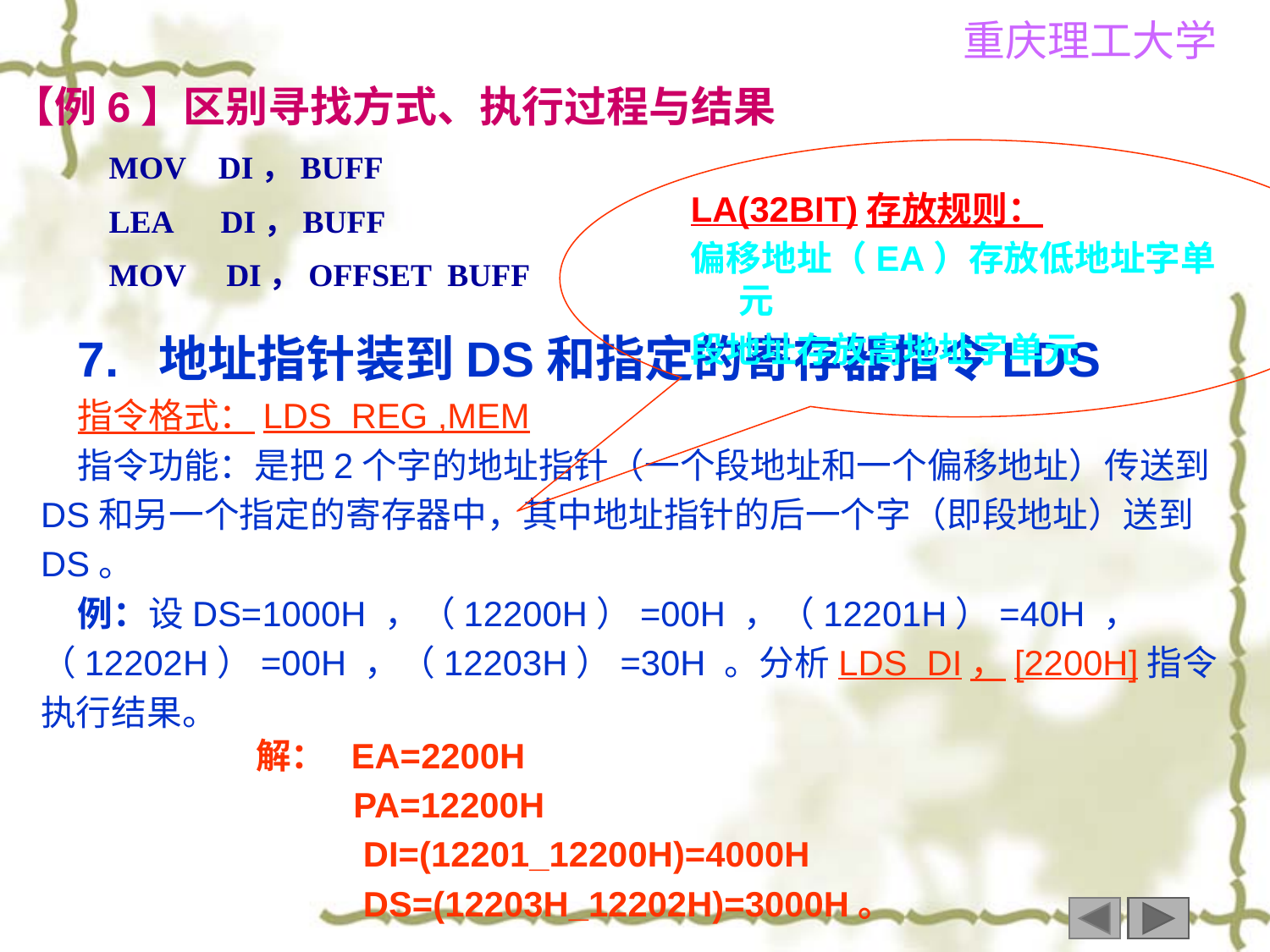

【例6】区别寻找方式、执行过程与结果
            MOV    DI，BUFF
            LEA      DI，BUFF
            MOV     DI，OFFSET  BUFF

LA(32BIT)存放规则：
偏移地址（EA）存放低地址字单元
段地址存放高地址字单元
7.  地址指针装到DS和指定的寄存器指令LDS
指令格式：LDS  REG ,MEM
指令功能：是把2个字的地址指针（一个段地址和一个偏移地址）传送到DS和另一个指定的寄存器中，其中地址指针的后一个字（即段地址）送到DS。
例：设DS=1000H ，（12200H）=00H ，（12201H）=40H ，（12202H）=00H ，（12203H）=30H 。分析LDS  DI，[2200H]指令执行结果。

解：  EA=2200H
          PA=12200H
           DI=(12201_12200H)=4000H
           DS=(12203H_12202H)=3000H。